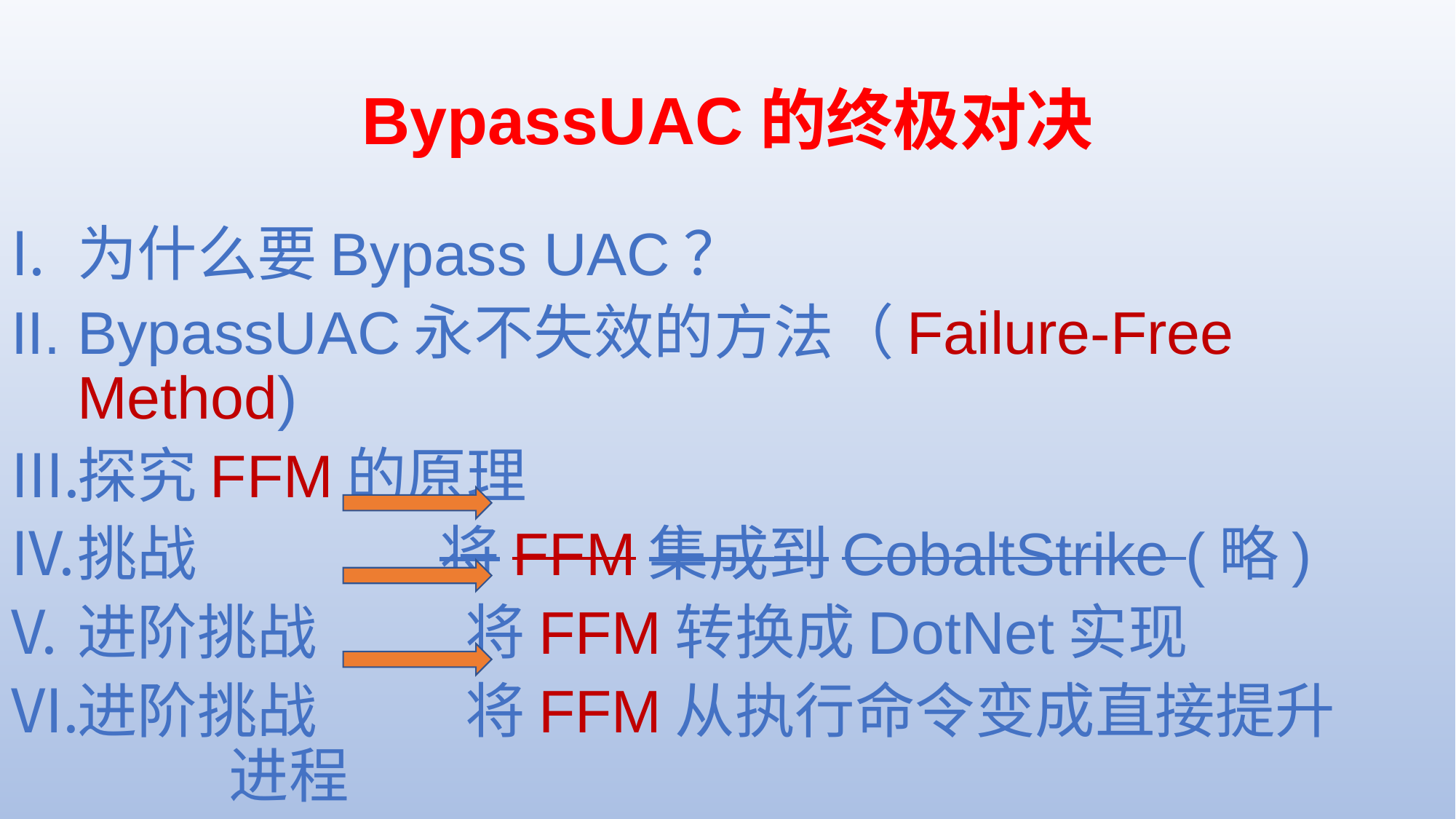

# BypassUAC的终极对决
为什么要Bypass UAC？
BypassUAC永不失效的方法（Failure-Free Method)
探究FFM的原理
挑战                  将FFM集成到CobaltStrike (略)
进阶挑战           将FFM转换成DotNet实现
进阶挑战           将FFM从执行命令变成直接提升				  	    进程